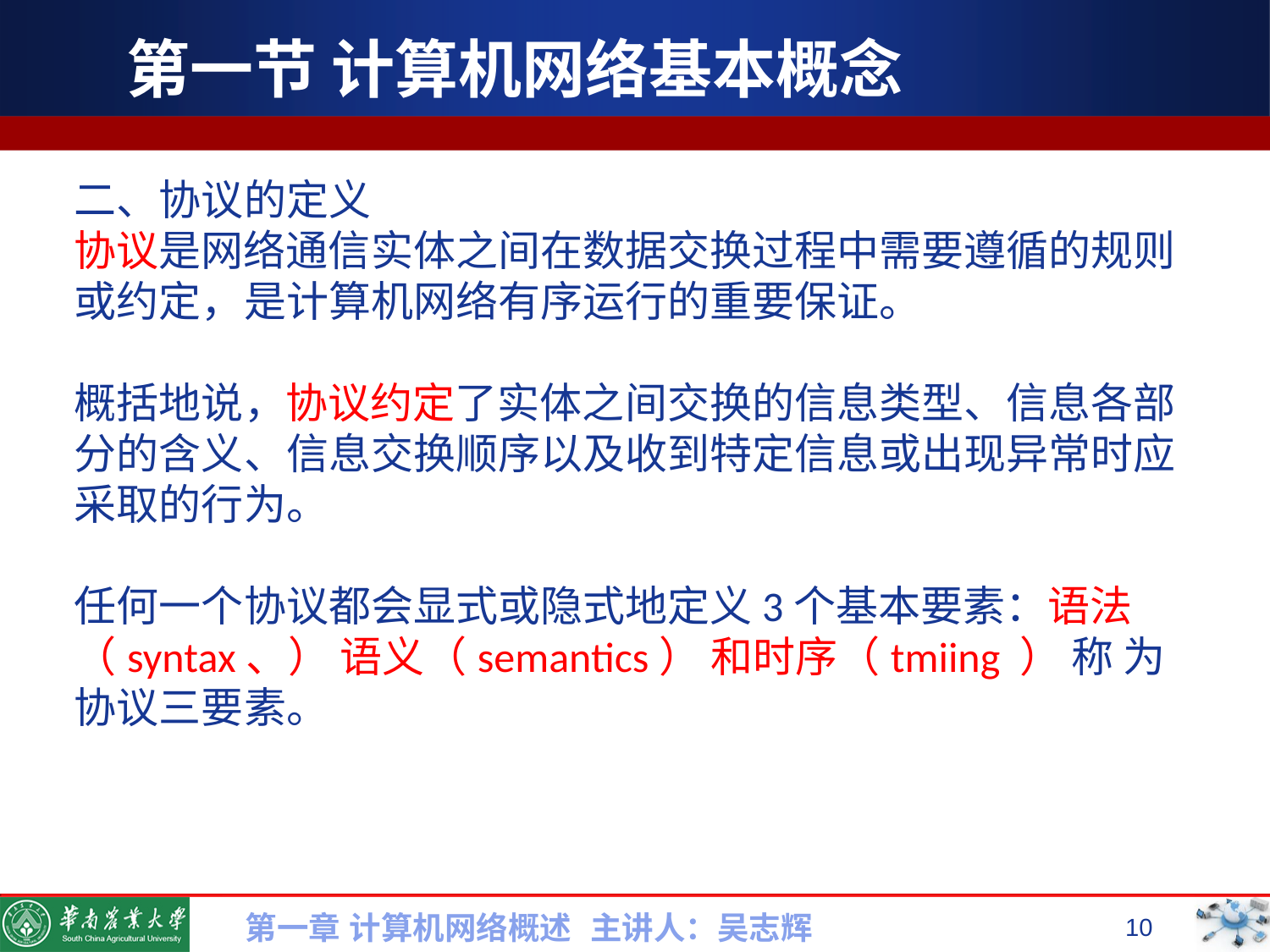

# 第一节 计算机网络基本概念
二、协议的定义
协议是网络通信实体之间在数据交换过程中需要遵循的规则或约定，是计算机网络有序运行的重要保证。

概括地说，协议约定了实体之间交换的信息类型、信息各部分的含义、信息交换顺序以及收到特定信息或出现异常时应采取的行为。

任何一个协议都会显式或隐式地定义3个基本要素：语法（syntax、） 语义（semantics） 和时序（tmiing ） 称 为协议三要素。
第一章 计算机网络概述  主讲人：吴志辉
10